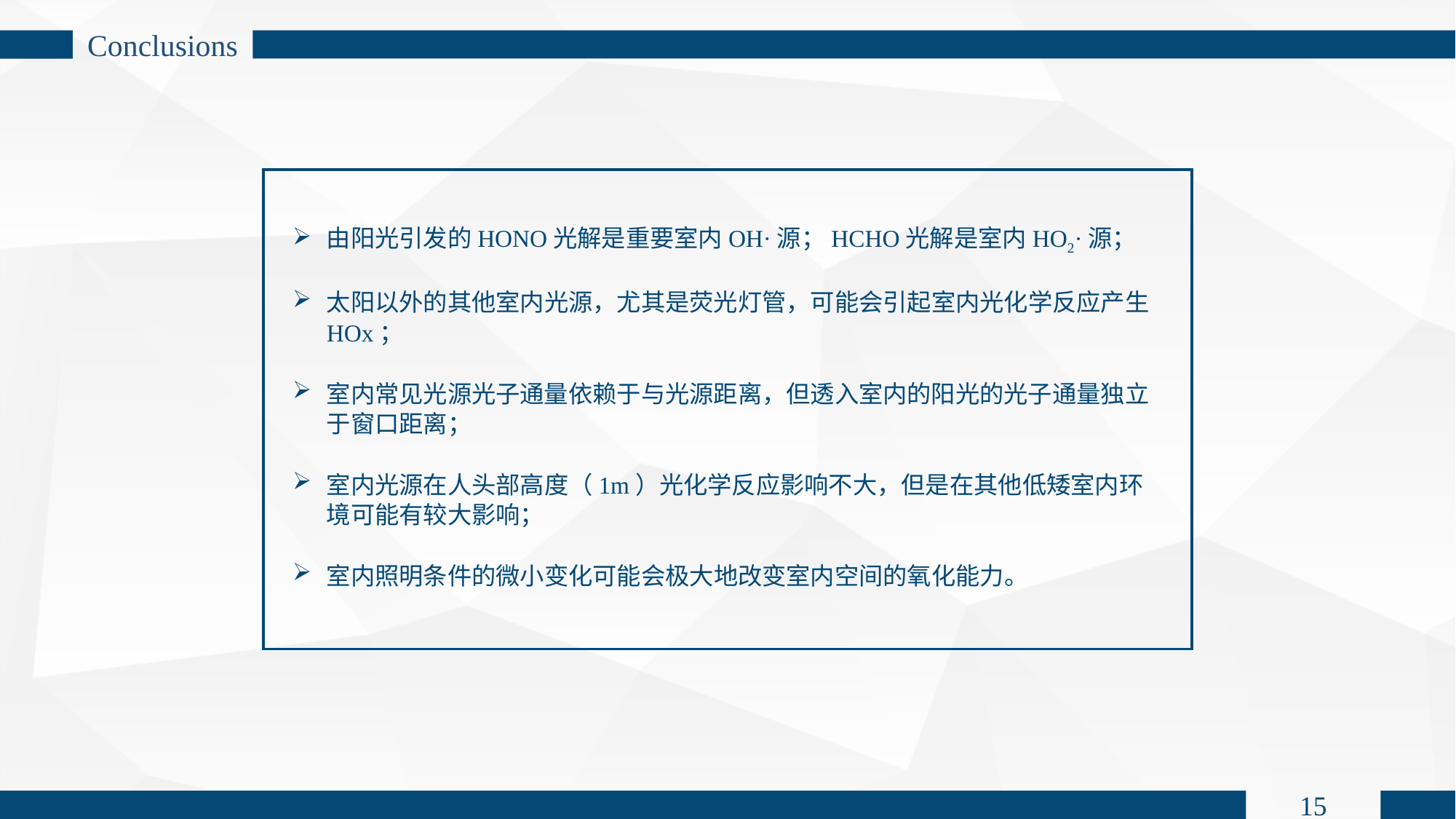

Conclusions

由阳光引发的HONO光解是重要室内OH·源；HCHO光解是室内HO2·源；

太阳以外的其他室内光源，尤其是荧光灯管，可能会引起室内光化学反应产生HOx；

室内常见光源光子通量依赖于与光源距离，但透入室内的阳光的光子通量独立于窗口距离；

室内光源在人头部高度（1m）光化学反应影响不大，但是在其他低矮室内环境可能有较大影响；

室内照明条件的微小变化可能会极大地改变室内空间的氧化能力。

15